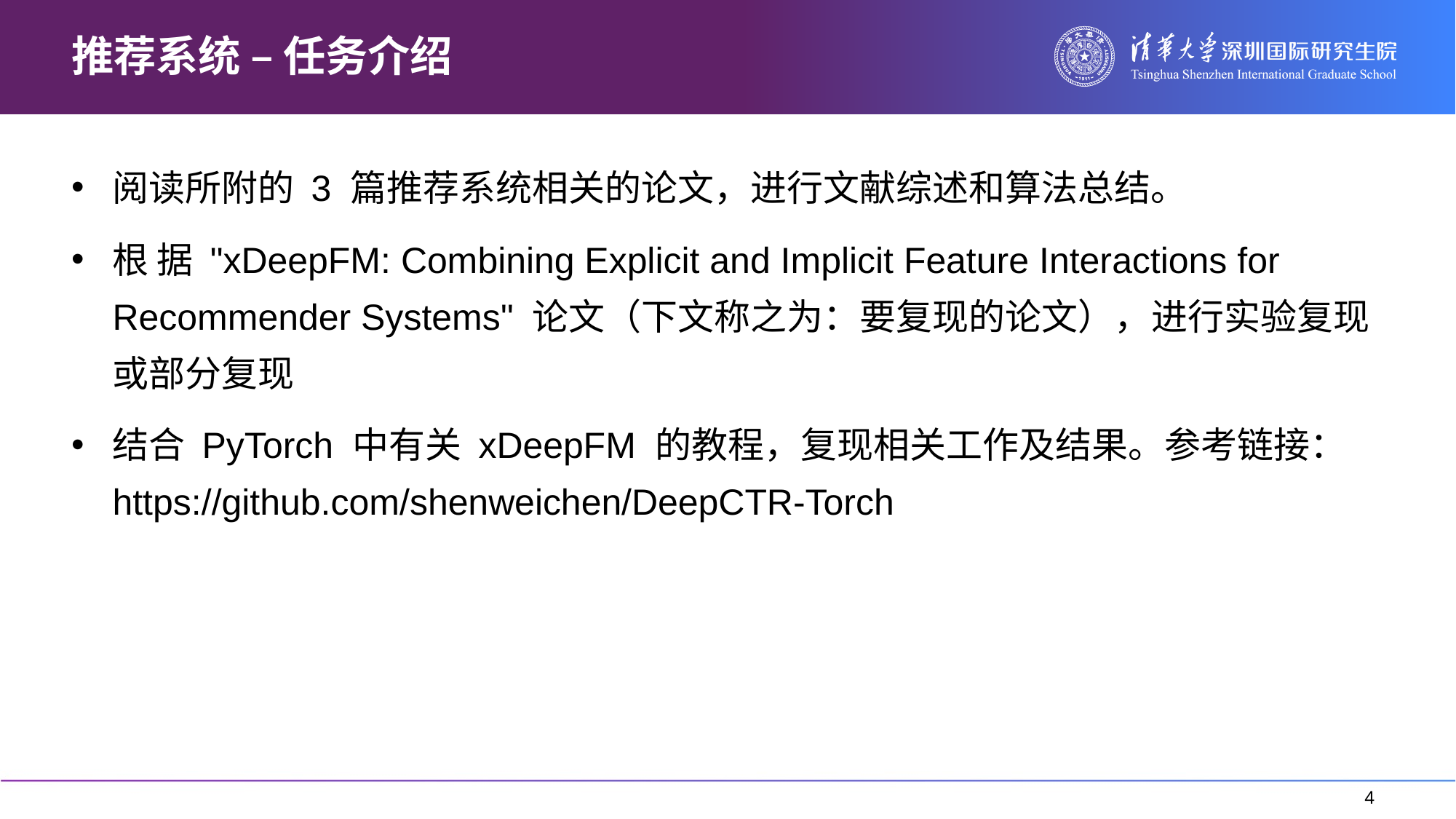

# 推荐系统 – 任务介绍
阅读所附的 3 篇推荐系统相关的论文，进行文献综述和算法总结。
根 据 "xDeepFM: Combining Explicit and Implicit Feature Interactions for Recommender Systems" 论文（下文称之为：要复现的论文），进行实验复现或部分复现
结合 PyTorch 中有关 xDeepFM 的教程，复现相关工作及结果。参考链接： https://github.com/shenweichen/DeepCTR-Torch
4